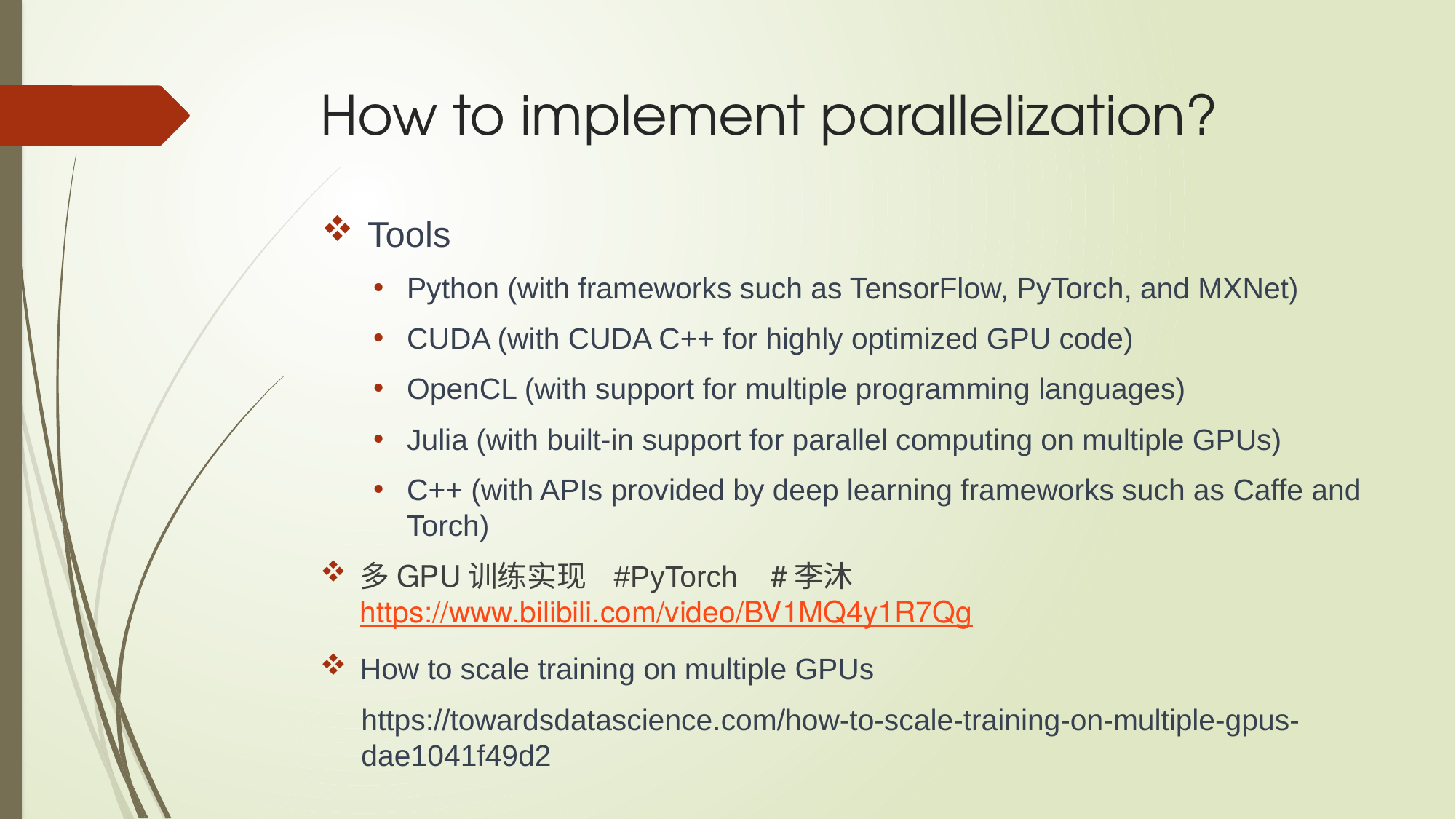

# How to implement parallelization?
Tools
Python (with frameworks such as TensorFlow, PyTorch, and MXNet)
CUDA (with CUDA C++ for highly optimized GPU code)
OpenCL (with support for multiple programming languages)
Julia (with built-in support for parallel computing on multiple GPUs)
C++ (with APIs provided by deep learning frameworks such as Caffe and Torch)
多GPU训练实现   #PyTorch    #李沐 https://www.bilibili.com/video/BV1MQ4y1R7Qg
How to scale training on multiple GPUs
https://towardsdatascience.com/how-to-scale-training-on-multiple-gpus-dae1041f49d2